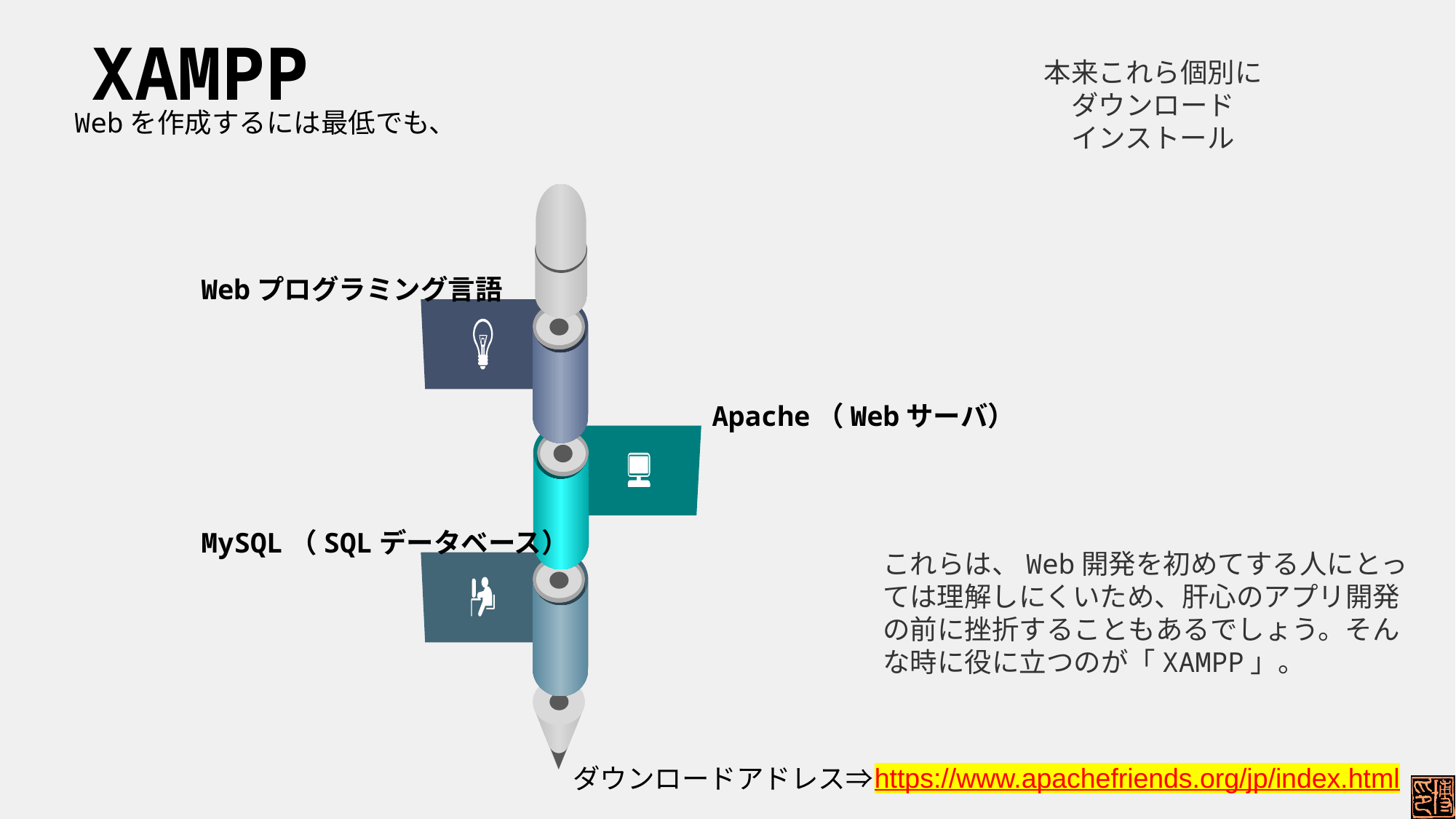

# XAMPP
本来これら個別に
ダウンロード
インストール
Webを作成するには最低でも、

Webプログラミング言語

Apache（Webサーバ）

MySQL（SQLデータベース）

これらは、Web開発を初めてする人にとっては理解しにくいため、肝心のアプリ開発の前に挫折することもあるでしょう。そんな時に役に立つのが「XAMPP」。
https://www.apachefriends.org/jp/index.html
ダウンロードアドレス⇒